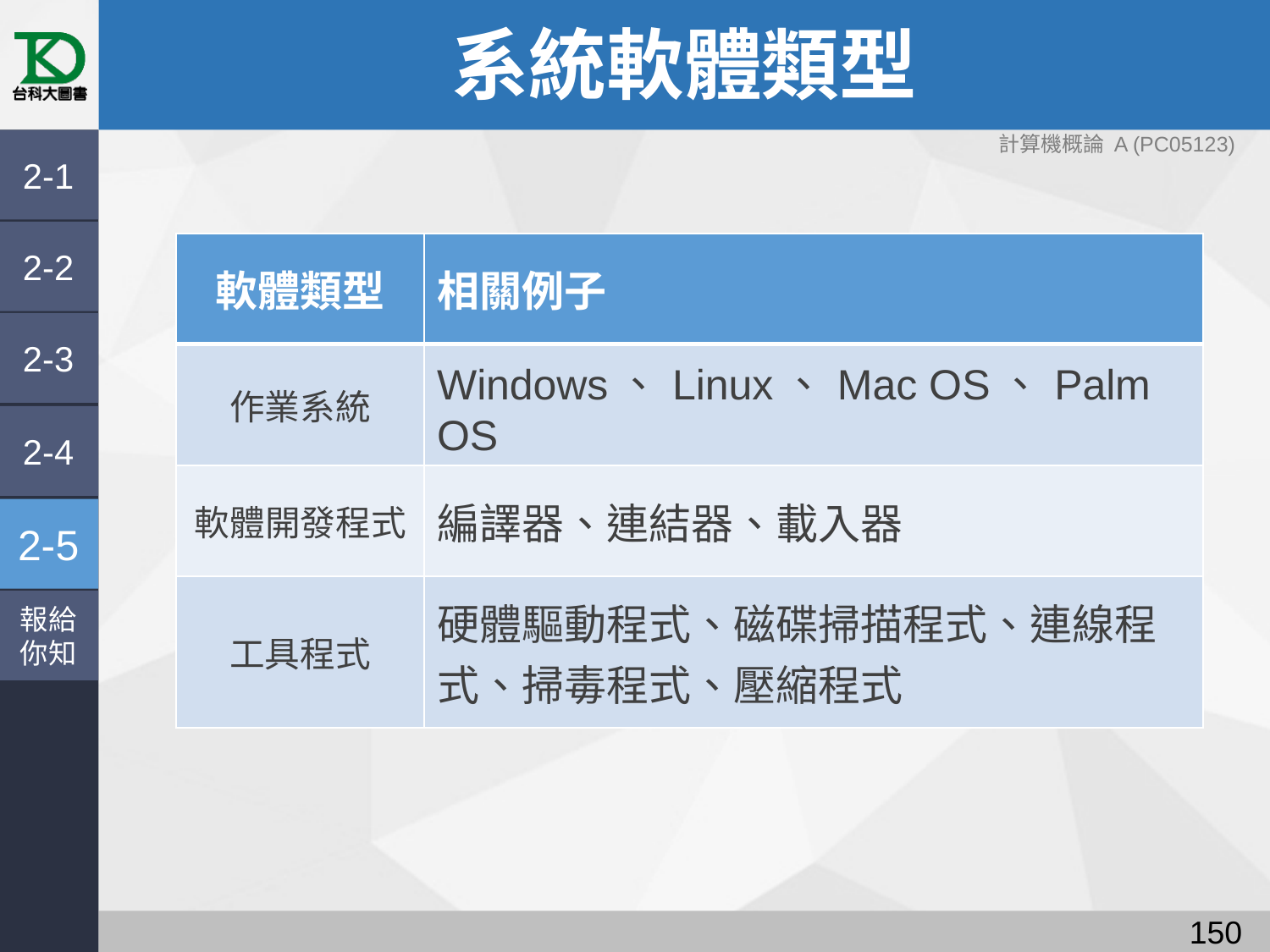

# 系統軟體類型
計算機概論 A (PC05123)
2-1
2-2
| 軟體類型 | 相關例子 |
| --- | --- |
| 作業系統 | Windows、Linux、Mac OS、Palm OS |
| 軟體開發程式 | 編譯器、連結器、載入器 |
| 工具程式 | 硬體驅動程式、磁碟掃描程式、連線程式、掃毒程式、壓縮程式 |
2-3
2-4
2-5
報給
你知
150